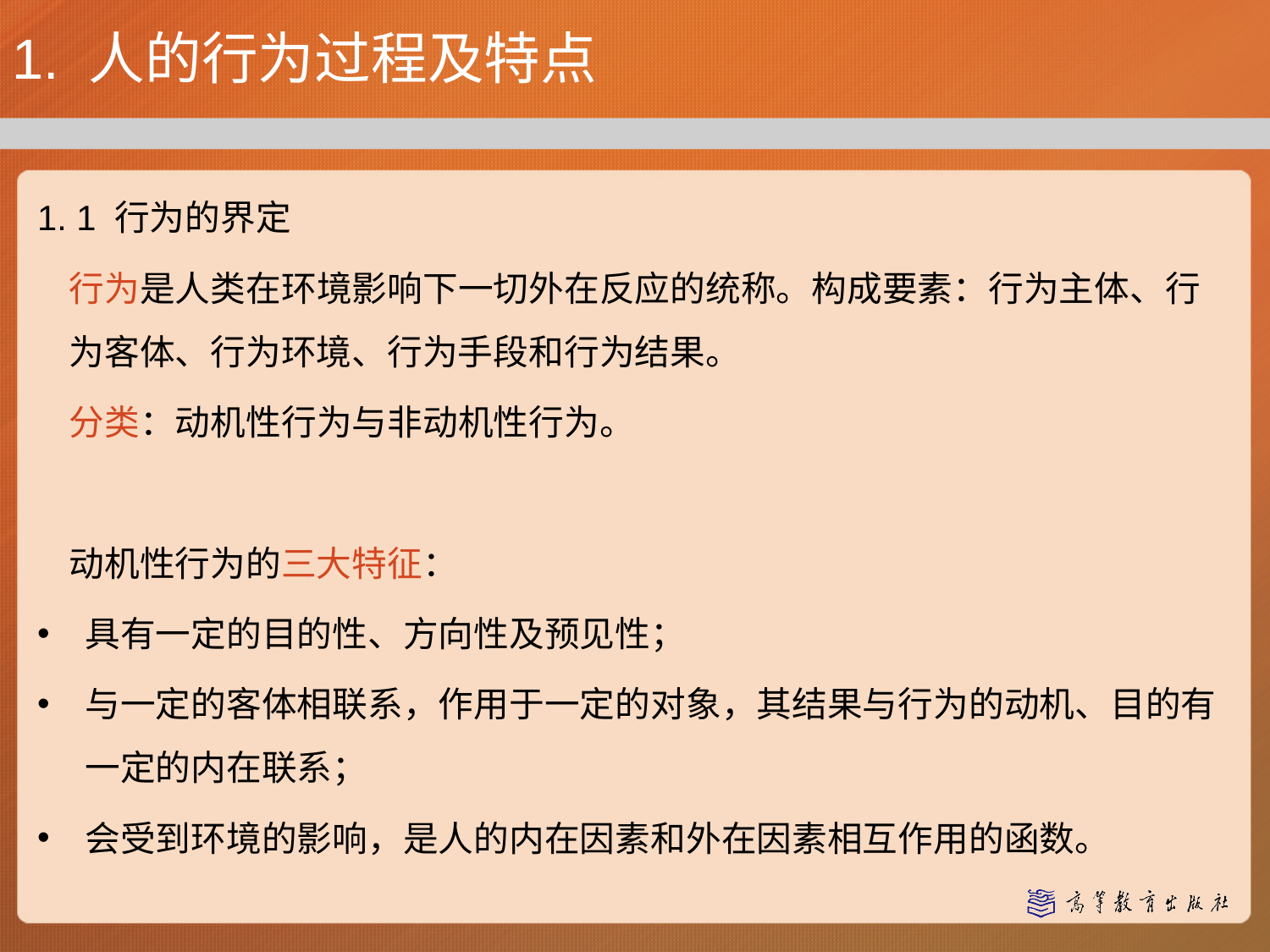

# 1. 人的行为过程及特点
1. 1 行为的界定
行为是人类在环境影响下一切外在反应的统称。构成要素：行为主体、行为客体、行为环境、行为手段和行为结果。
分类：动机性行为与非动机性行为。

动机性行为的三大特征：
具有一定的目的性、方向性及预见性；
与一定的客体相联系，作用于一定的对象，其结果与行为的动机、目的有一定的内在联系；
会受到环境的影响，是人的内在因素和外在因素相互作用的函数。